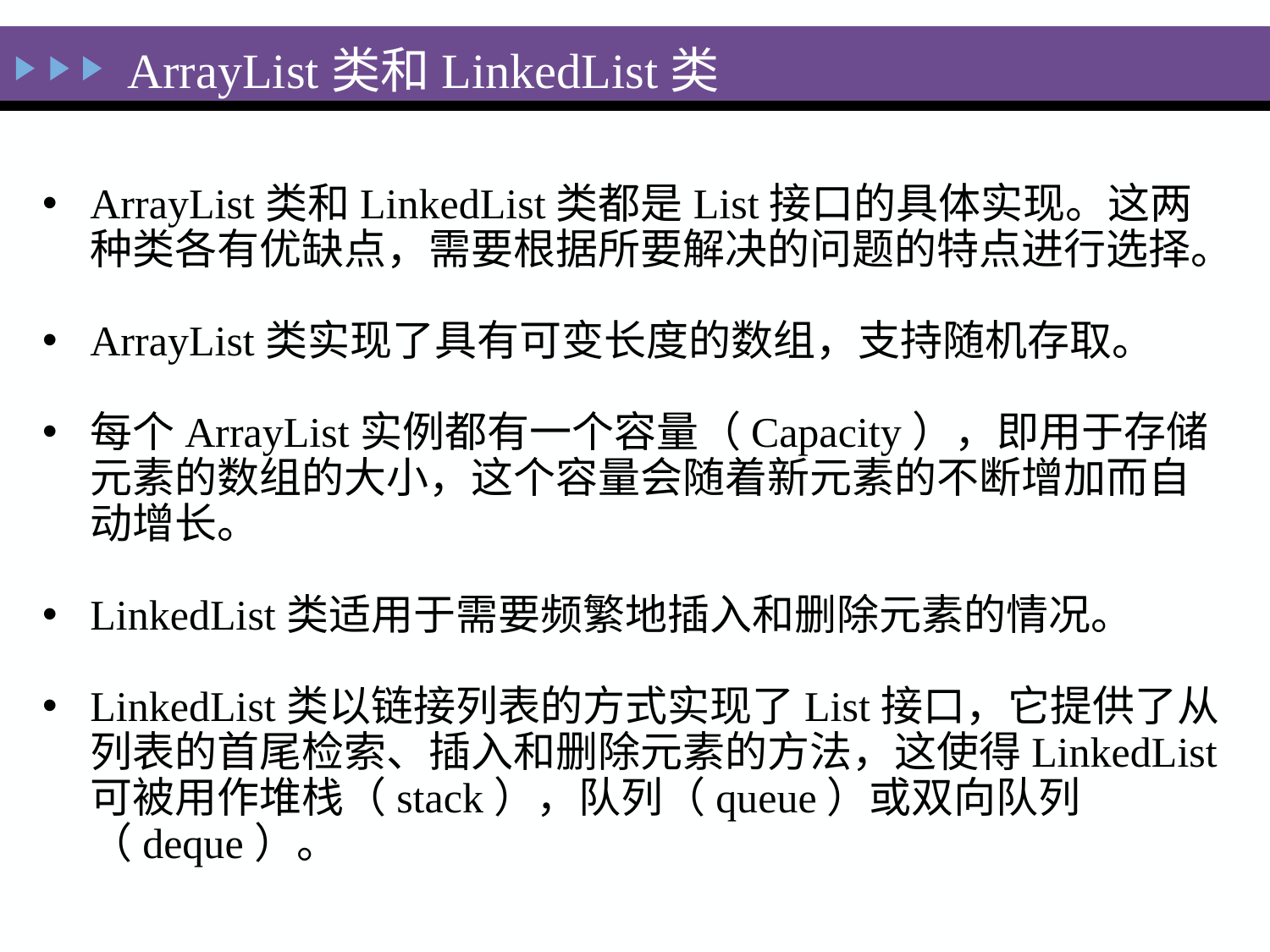

ArrayList类和LinkedList类
ArrayList类和LinkedList类都是List接口的具体实现。这两种类各有优缺点，需要根据所要解决的问题的特点进行选择。

ArrayList类实现了具有可变长度的数组，支持随机存取。

每个ArrayList实例都有一个容量（Capacity），即用于存储元素的数组的大小，这个容量会随着新元素的不断增加而自动增长。

LinkedList类适用于需要频繁地插入和删除元素的情况。

LinkedList类以链接列表的方式实现了List接口，它提供了从列表的首尾检索、插入和删除元素的方法，这使得LinkedList可被用作堆栈（stack），队列（queue）或双向队列（deque）。